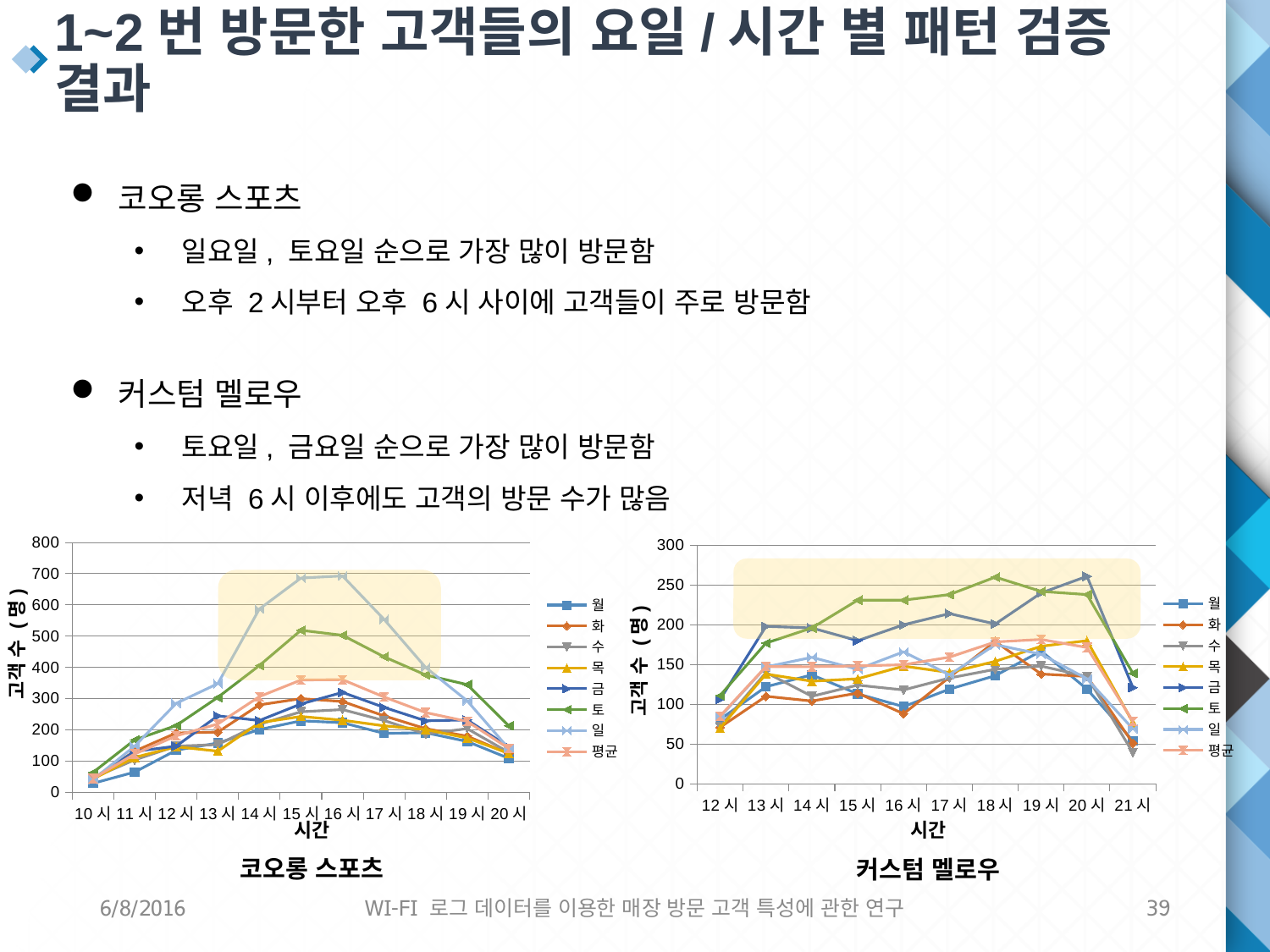

1~2번 방문한 고객들의 요일/시간 별 패턴 검증 결과

코오롱 스포츠
일요일, 토요일 순으로 가장 많이 방문함
오후 2시부터 오후 6시 사이에 고객들이 주로 방문함

커스텀 멜로우
토요일, 금요일 순으로 가장 많이 방문함
저녁 6시 이후에도 고객의 방문 수가 많음

### Chart

| Category | 월 | 화 | 수 | 목 | 금 | 토 | 일 | 평균 |
|---|---|---|---|---|---|---|---|---|
| 12시 | 81.0 | 71.0 | 72.0 | 70.0 | 106.0 | 111.0 | 84.0 | 85.0 |
| 13시 | 122.0 | 110.0 | 140.0 | 138.0 | 198.0 | 177.0 | 147.0 | 147.42857142857142 |
| 14시 | 137.0 | 104.0 | 110.0 | 129.0 | 196.0 | 196.0 | 159.0 | 147.28571428571428 |
| 15시 | 113.0 | 114.0 | 124.0 | 132.0 | 180.0 | 231.0 | 144.0 | 148.28571428571428 |
| 16시 | 97.0 | 88.0 | 118.0 | 148.0 | 200.0 | 231.0 | 166.0 | 149.71428571428572 |
| 17시 | 119.0 | 134.0 | 133.0 | 140.0 | 214.0 | 238.0 | 137.0 | 159.28571428571428 |
| 18시 | 136.0 | 179.0 | 144.0 | 154.0 | 201.0 | 260.0 | 175.0 | 178.42857142857142 |
| 19시 | 167.0 | 138.0 | 148.0 | 173.0 | 240.0 | 242.0 | 163.0 | 181.57142857142858 |
| 20시 | 119.0 | 135.0 | 135.0 | 180.0 | 261.0 | 238.0 | 132.0 | 171.42857142857142 |
| 21시 | 54.0 | 51.0 | 39.0 | 77.0 | 121.0 | 139.0 | 69.0 | 78.57142857142857 |

### Chart

| Category | 월 | 화 | 수 | 목 | 금 | 토 | 일 | 평균 |
|---|---|---|---|---|---|---|---|---|
| 10시 | 29.0 | 43.0 | 47.0 | 43.0 | 44.0 | 64.0 | 41.0 | 44.42857142857143 |
| 11시 | 65.0 | 132.0 | 104.0 | 112.0 | 131.0 | 168.0 | 148.0 | 122.85714285714286 |
| 12시 | 135.0 | 190.0 | 148.0 | 146.0 | 148.0 | 214.0 | 285.0 | 180.85714285714286 |
| 13시 | 158.0 | 193.0 | 153.0 | 132.0 | 245.0 | 304.0 | 348.0 | 219.0 |
| 14시 | 201.0 | 280.0 | 218.0 | 223.0 | 230.0 | 406.0 | 587.0 | 306.42857142857144 |
| 15시 | 229.0 | 300.0 | 258.0 | 243.0 | 283.0 | 519.0 | 686.0 | 359.7142857142857 |
| 16시 | 223.0 | 291.0 | 265.0 | 231.0 | 320.0 | 503.0 | 693.0 | 360.85714285714283 |
| 17시 | 189.0 | 245.0 | 230.0 | 213.0 | 272.0 | 434.0 | 554.0 | 305.2857142857143 |
| 18시 | 191.0 | 204.0 | 187.0 | 201.0 | 229.0 | 376.0 | 400.0 | 255.42857142857142 |
| 19시 | 163.0 | 180.0 | 204.0 | 174.0 | 232.0 | 345.0 | 293.0 | 227.28571428571428 |
| 20시 | 109.0 | 124.0 | 128.0 | 125.0 | 146.0 | 213.0 | 140.0 | 140.71428571428572 |
고객 수 (명)
고객 수 (명)
시간
시간
코오롱 스포츠
커스텀 멜로우
6/8/2016
WI-FI 로그 데이터를 이용한 매장 방문 고객 특성에 관한 연구
39